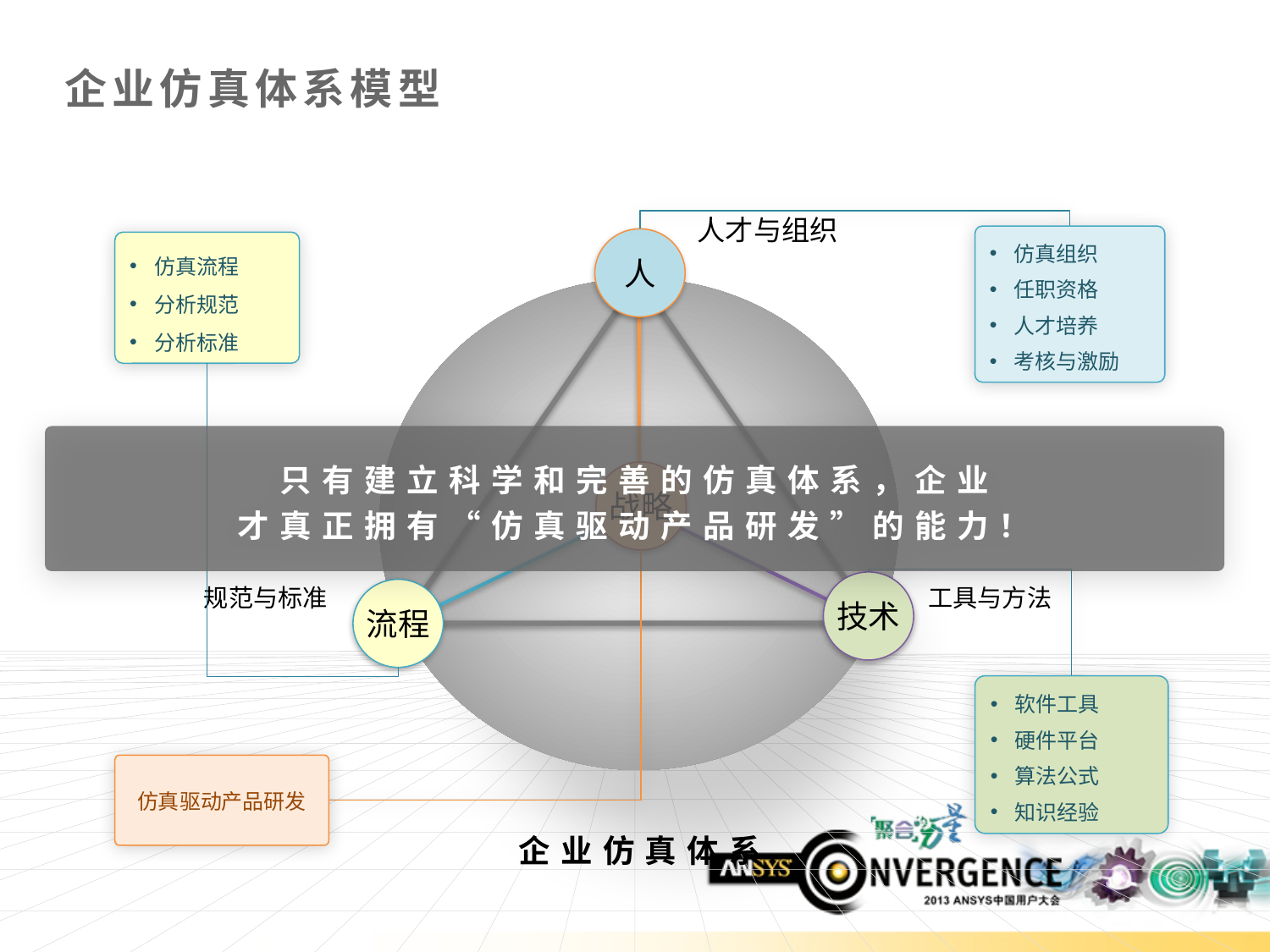

# 企业仿真体系模型
人才与组织
人

战略
技术
规范与标准
工具与方法
流程

企业仿真体系
仿真组织
任职资格
人才培养
考核与激励
仿真流程
分析规范
分析标准
软件工具
硬件平台
算法公式
知识经验
只有建立科学和完善的仿真体系，企业
才真正拥有“仿真驱动产品研发”的能力！
仿真驱动产品研发